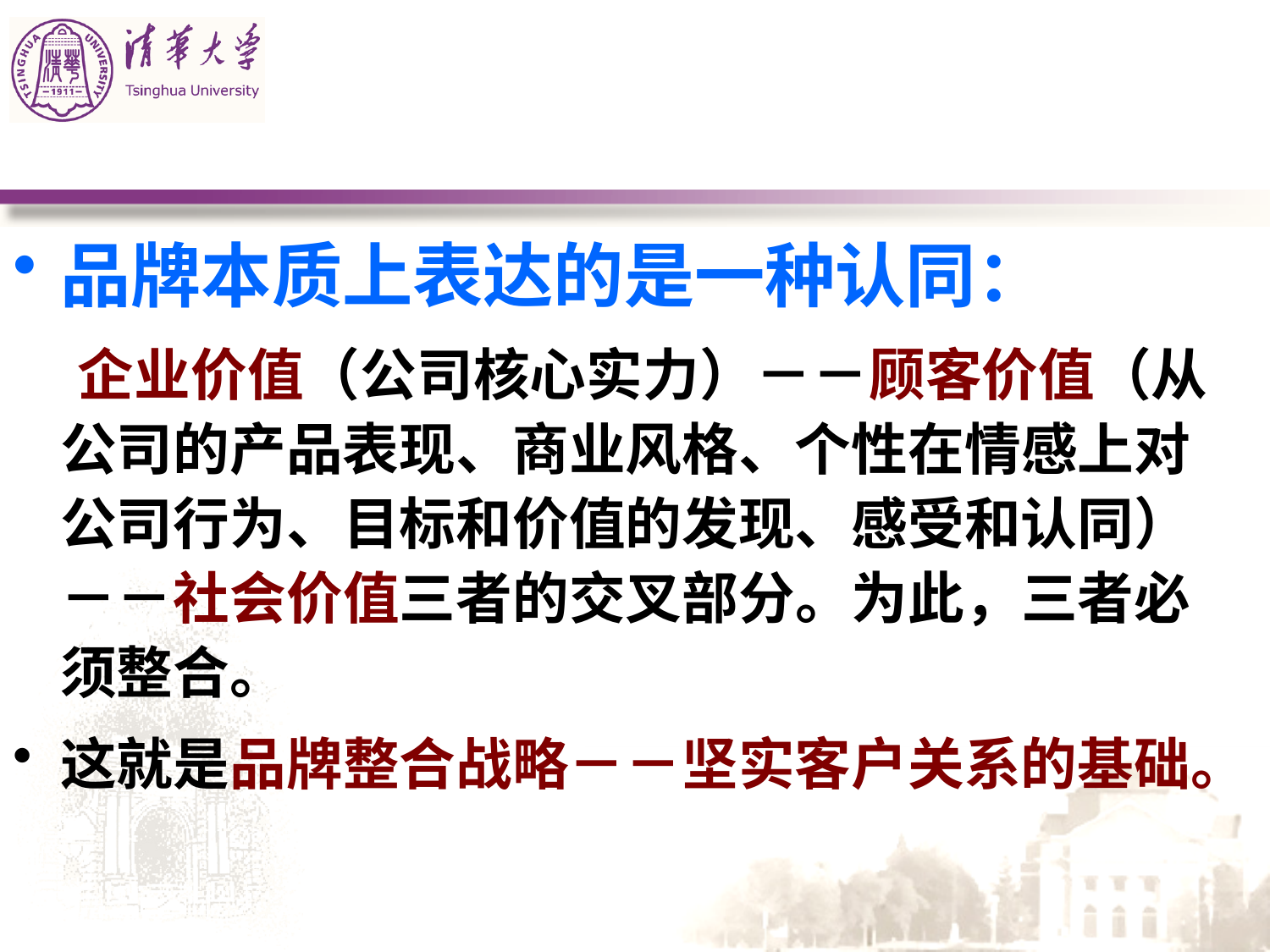

#
品牌本质上表达的是一种认同：
    企业价值（公司核心实力）－－顾客价值（从公司的产品表现、商业风格、个性在情感上对公司行为、目标和价值的发现、感受和认同）－－社会价值三者的交叉部分。为此，三者必须整合。
这就是品牌整合战略－－坚实客户关系的基础。